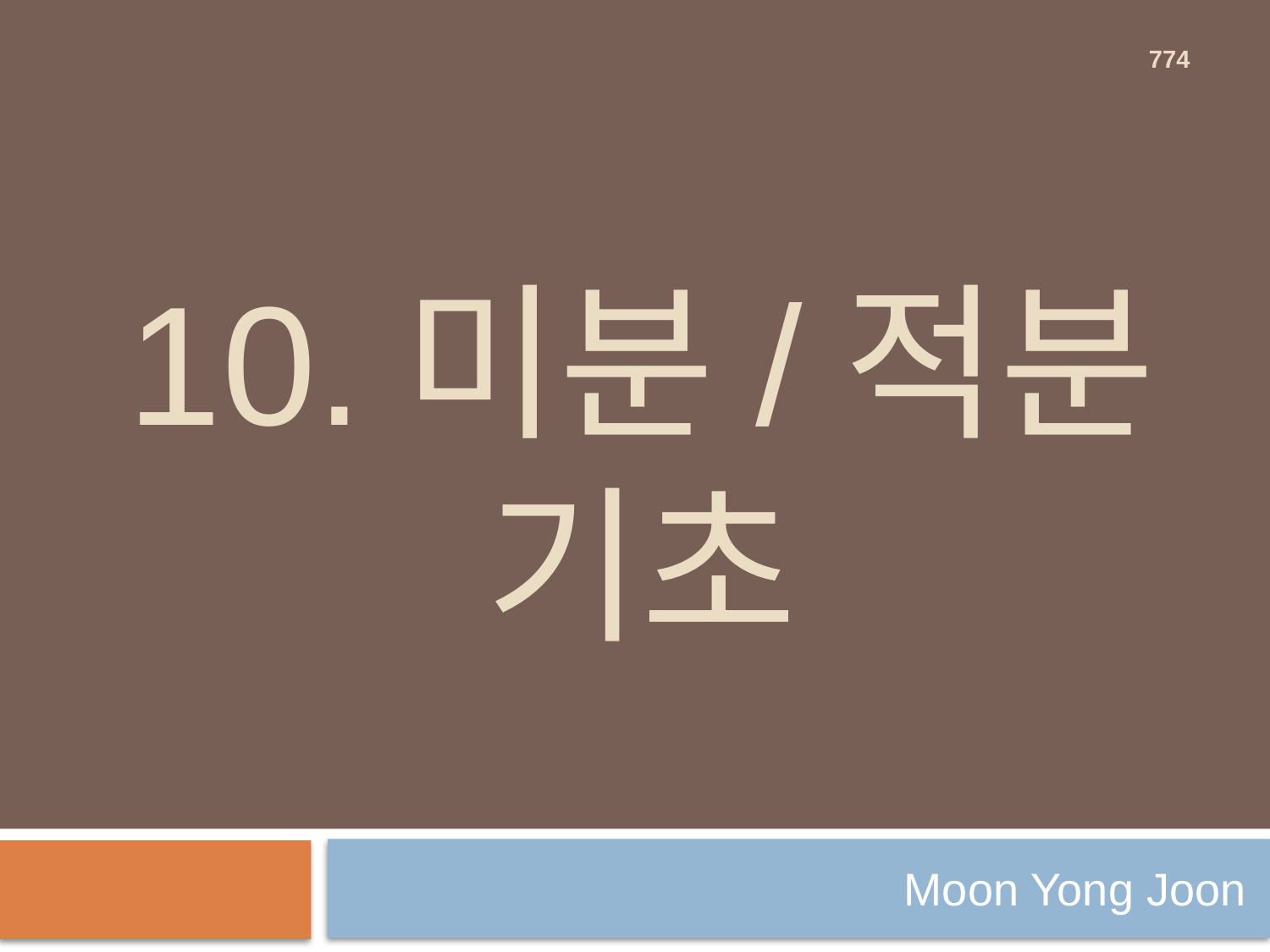

774
# 10.미분/적분 기초
Moon Yong Joon